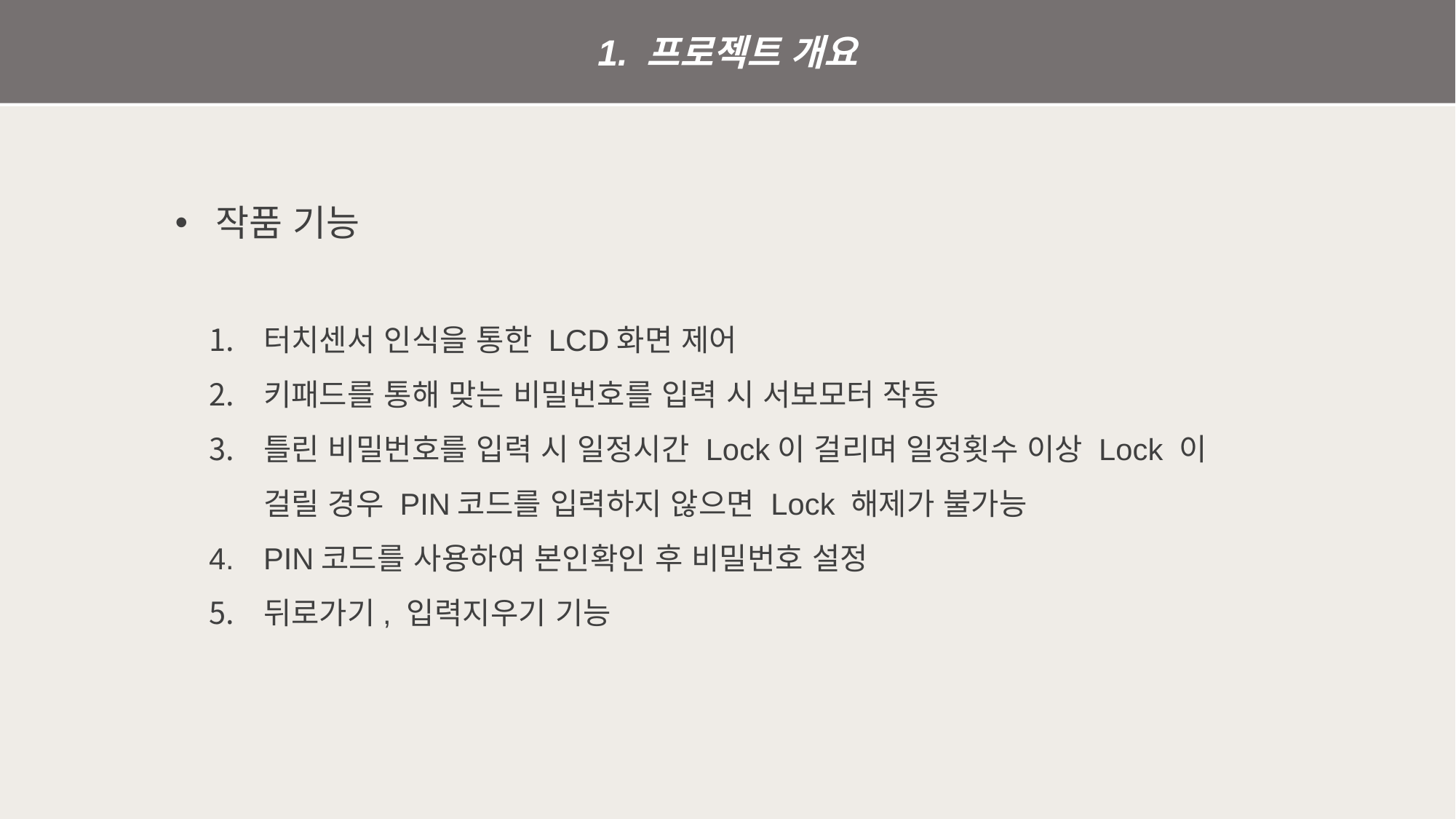

1. 프로젝트 개요
작품 기능
터치센서 인식을 통한 LCD화면 제어
키패드를 통해 맞는 비밀번호를 입력 시 서보모터 작동
틀린 비밀번호를 입력 시 일정시간 Lock이 걸리며 일정횟수 이상 Lock 이 걸릴 경우 PIN코드를 입력하지 않으면 Lock 해제가 불가능
PIN코드를 사용하여 본인확인 후 비밀번호 설정
뒤로가기, 입력지우기 기능